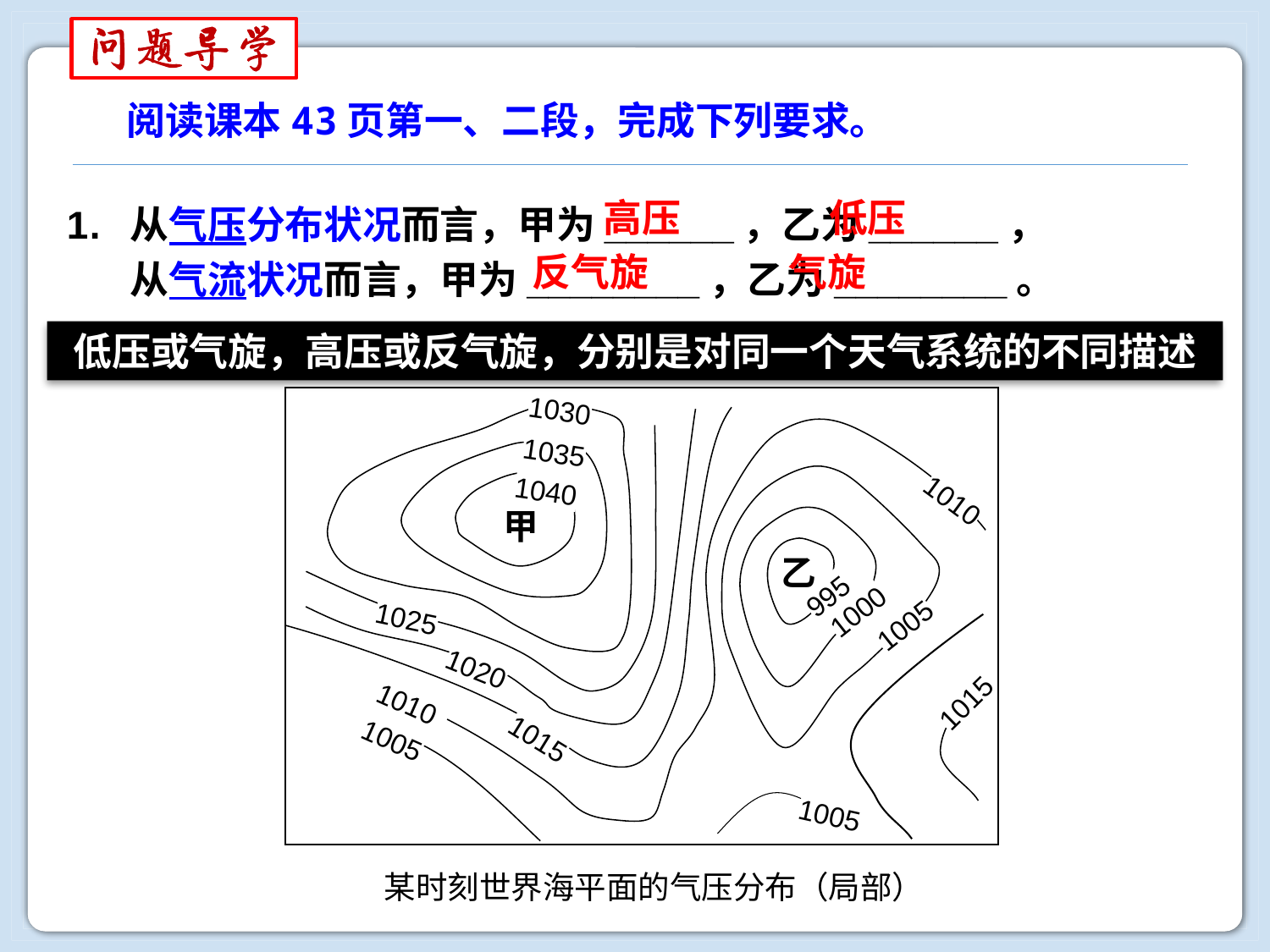

阅读课本43页第一、二段，完成下列要求。
从气压分布状况而言，甲为______，乙为______，
从气流状况而言，甲为________，乙为________。
高压
低压
反气旋
气旋
低压或气旋，高压或反气旋，分别是对同一个天气系统的不同描述

1030

1035
1040
1010
甲
乙
995
1000
1025
1005
1020
1015
1010
1015
1005
1005

某时刻世界海平面的气压分布（局部）